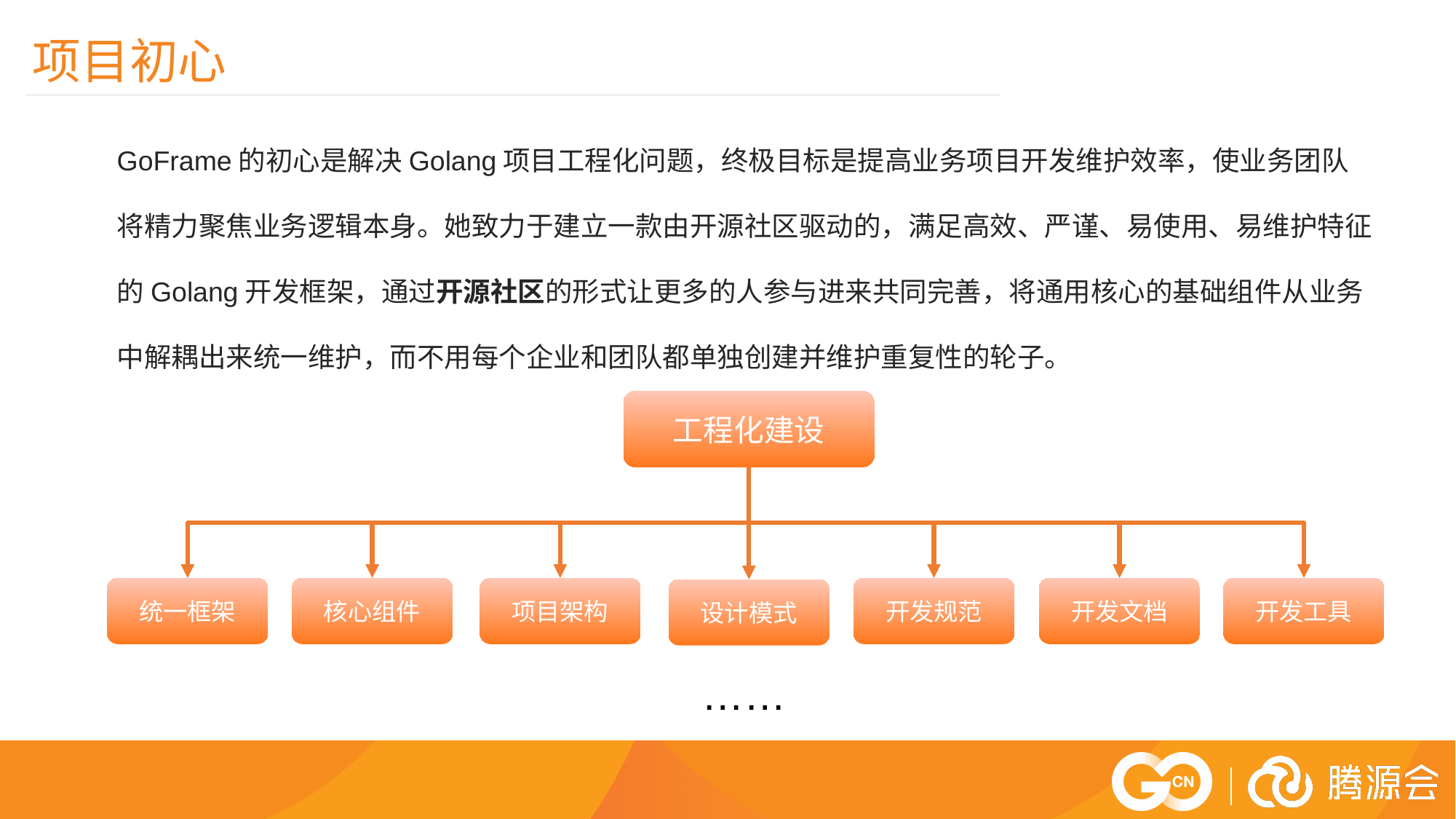

项目初心
GoFrame的初心是解决Golang项目工程化问题，终极目标是提高业务项目开发维护效率，使业务团队将精力聚焦业务逻辑本身。她致力于建立一款由开源社区驱动的，满足高效、严谨、易使用、易维护特征的Golang开发框架，通过开源社区的形式让更多的人参与进来共同完善，将通用核心的基础组件从业务中解耦出来统一维护，而不用每个企业和团队都单独创建并维护重复性的轮子。
工程化建设
项目架构
开发文档
开发工具
开发规范
核心组件
统一框架
设计模式
……